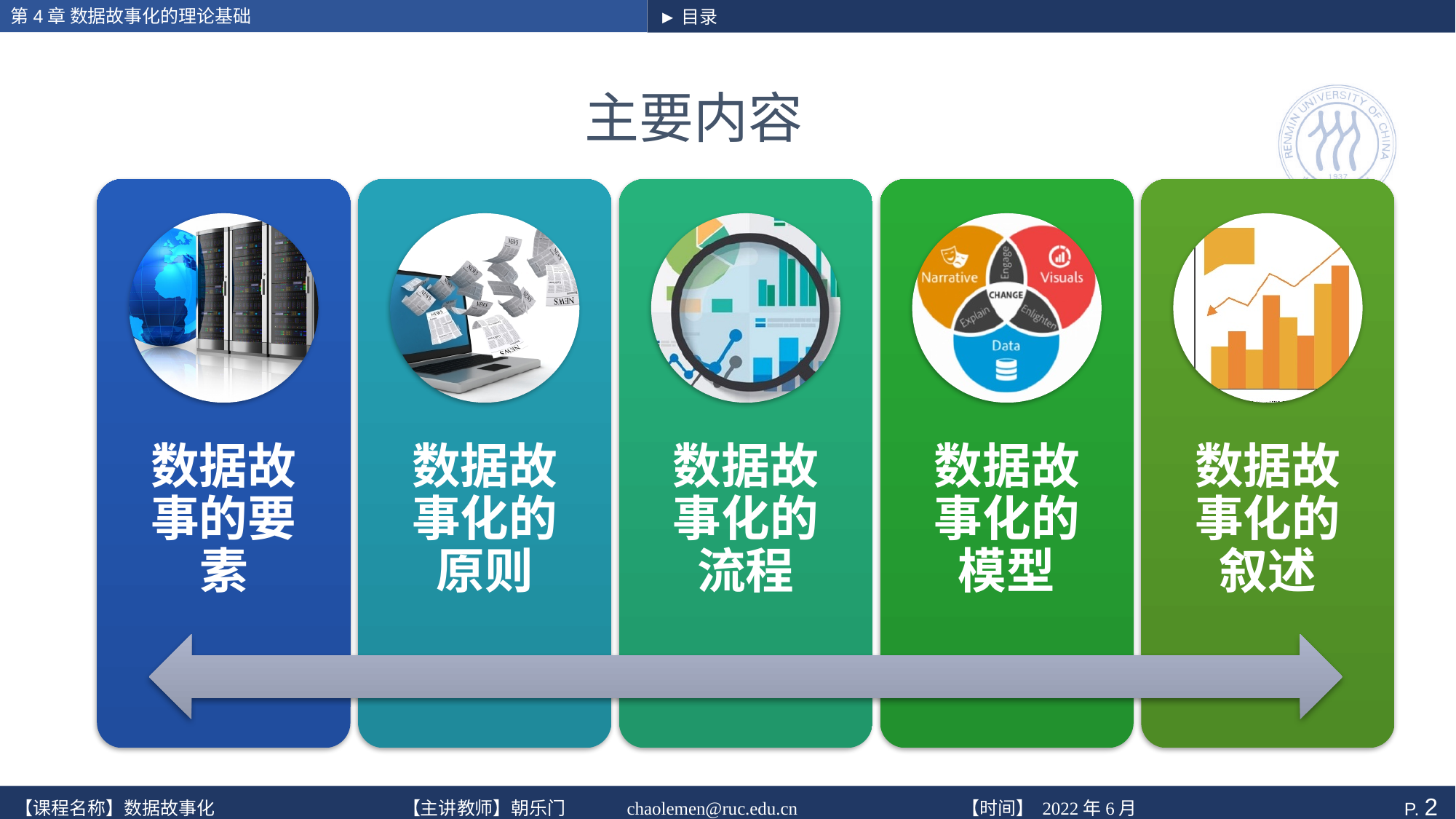

►目录
主要内容
数据故事的要素
数据故事化的原则
数据故事化的流程
数据故事化的模型
数据故事化的叙述